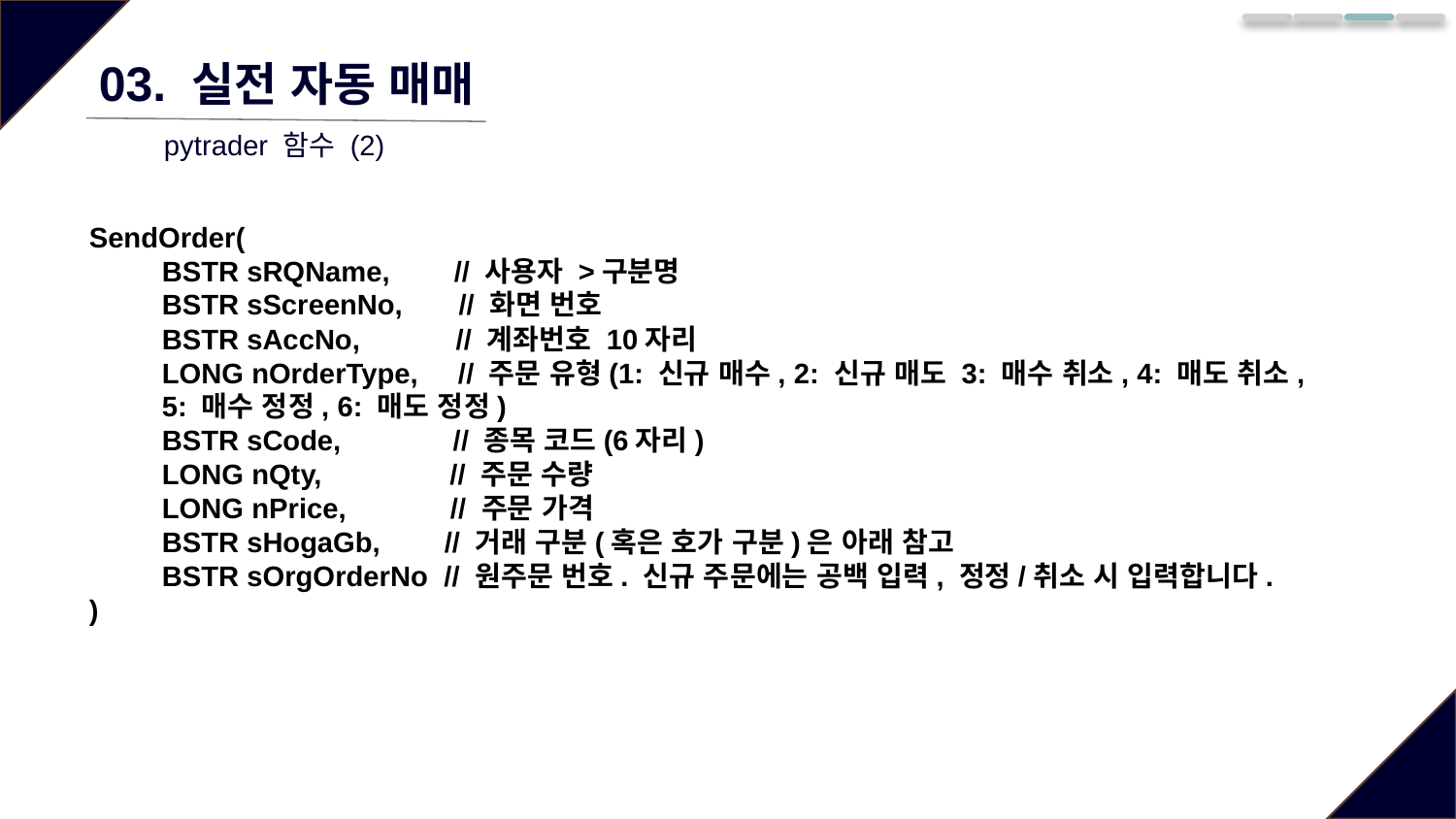

03. 실전 자동 매매
pytrader 함수 (2)
SendOrder(
BSTR sRQName,        // 사용자 >구분명
BSTR sScreenNo,       // 화면 번호
BSTR sAccNo,            // 계좌번호 10자리
LONG nOrderType,     // 주문 유형(1: 신규 매수, 2: 신규 매도 3: 매수 취소, 4: 매도 취소, 5: 매수 정정, 6: 매도 정정)
BSTR sCode,              // 종목 코드(6자리)
LONG nQty,                // 주문 수량
LONG nPrice,             // 주문 가격
BSTR sHogaGb,        // 거래 구분(혹은 호가 구분)은 아래 참고
BSTR sOrgOrderNo  // 원주문 번호. 신규 주문에는 공백 입력, 정정/취소 시 입력합니다.
)